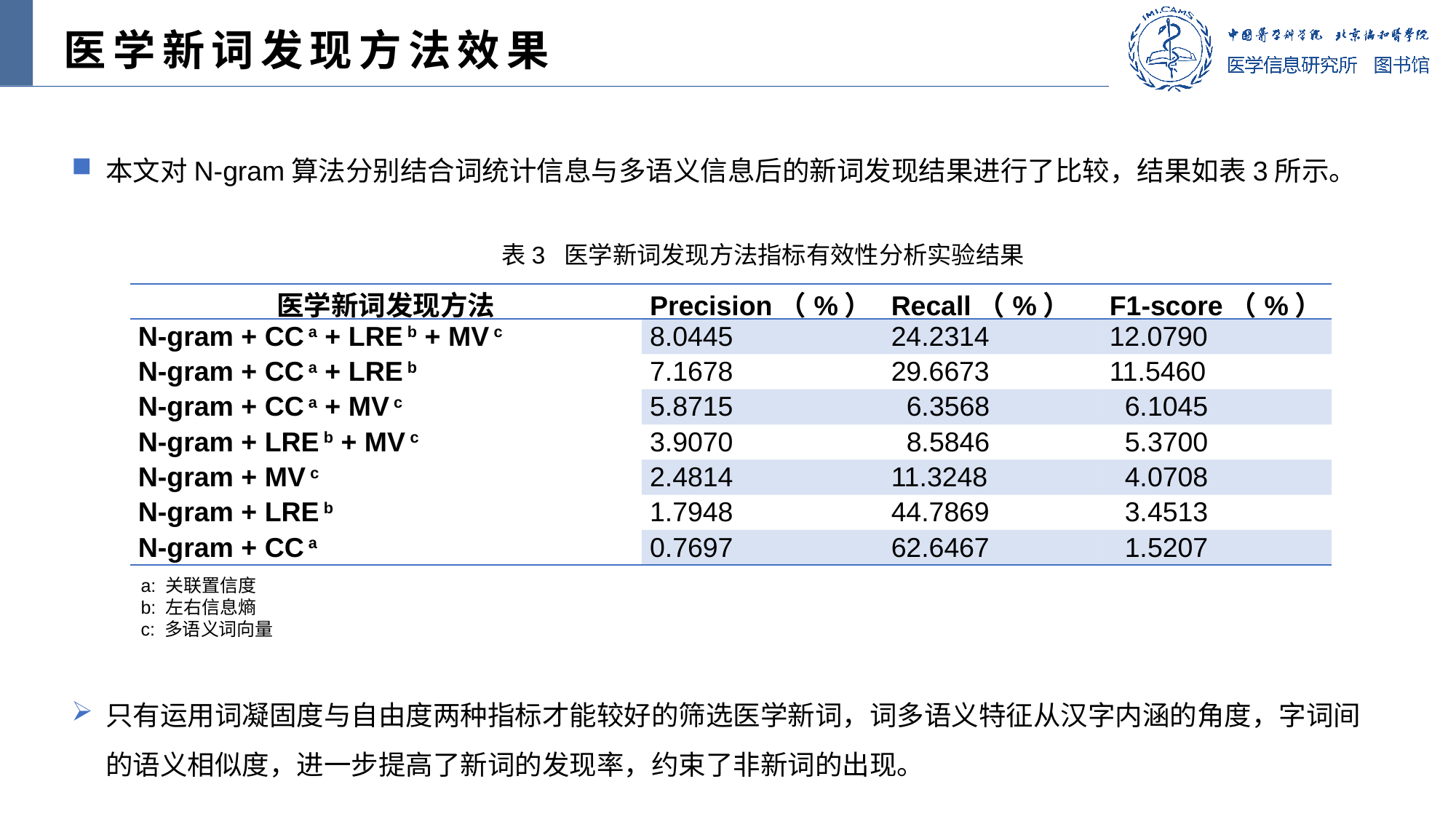

医学新词发现方法效果
本文对N-gram算法分别结合词统计信息与多语义信息后的新词发现结果进行了比较，结果如表3所示。
表3  医学新词发现方法指标有效性分析实验结果
| 医学新词发现方法 | Precision（%） | Recall（%） | F1-score（%） |
| --- | --- | --- | --- |
| N-gram + CC a + LRE b + MV c | 8.0445 | 24.2314 | 12.0790 |
| N-gram + CC a + LRE b | 7.1678 | 29.6673 | 11.5460 |
| N-gram + CC a + MV c | 5.8715 | 6.3568 | 6.1045 |
| N-gram + LRE b + MV c | 3.9070 | 8.5846 | 5.3700 |
| N-gram + MV c | 2.4814 | 11.3248 | 4.0708 |
| N-gram + LRE b | 1.7948 | 44.7869 | 3.4513 |
| N-gram + CC a | 0.7697 | 62.6467 | 1.5207 |
a: 关联置信度
b: 左右信息熵
c: 多语义词向量
只有运用词凝固度与自由度两种指标才能较好的筛选医学新词，词多语义特征从汉字内涵的角度，字词间的语义相似度，进一步提高了新词的发现率，约束了非新词的出现。